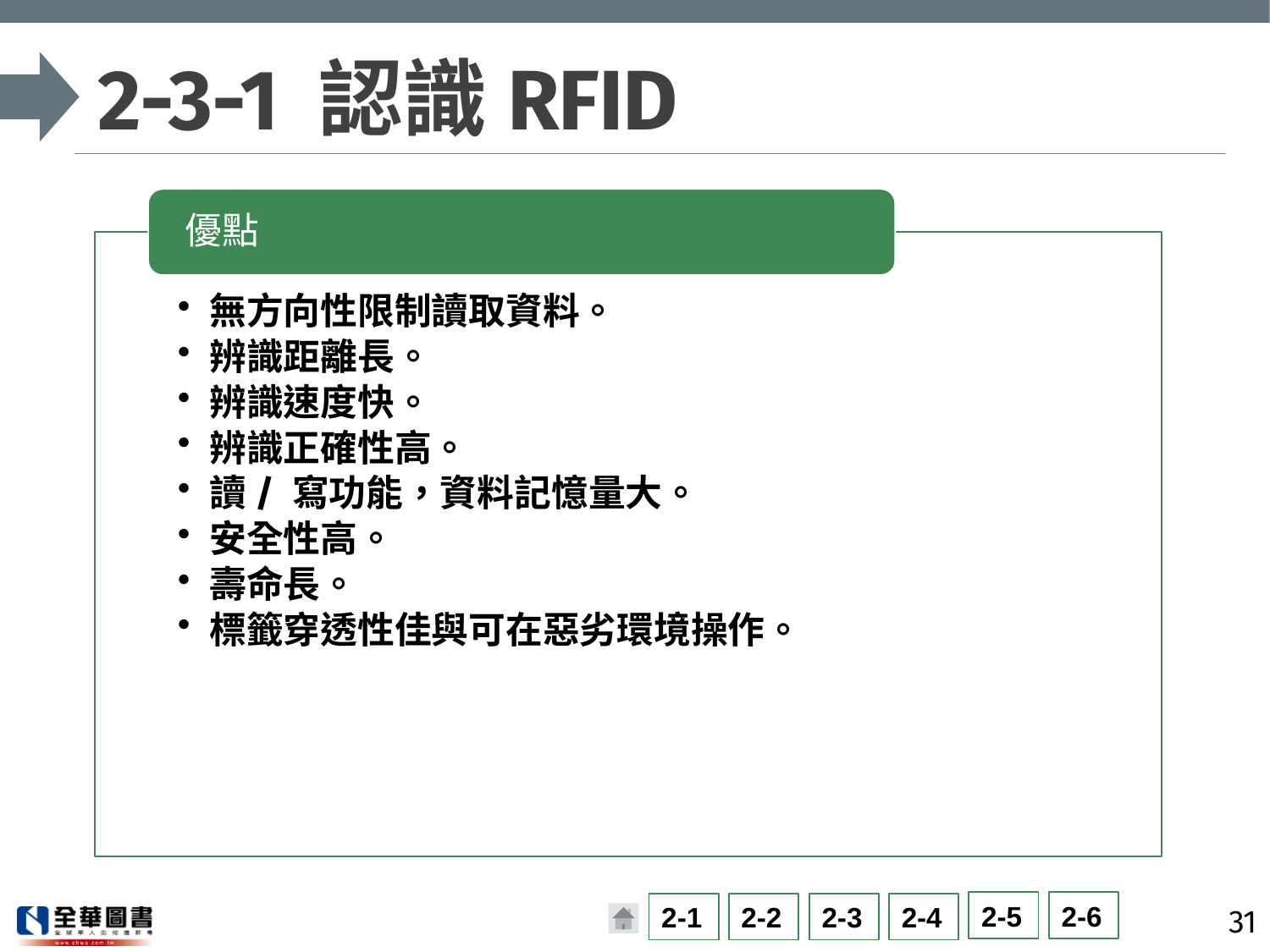

# 2-3-1 認識RFID
無方向性限制讀取資料。
辨識距離長。
辨識速度快。
辨識正確性高。
讀/ 寫功能，資料記憶量大。
安全性高。
壽命長。
標籤穿透性佳與可在惡劣環境操作。
優點
31